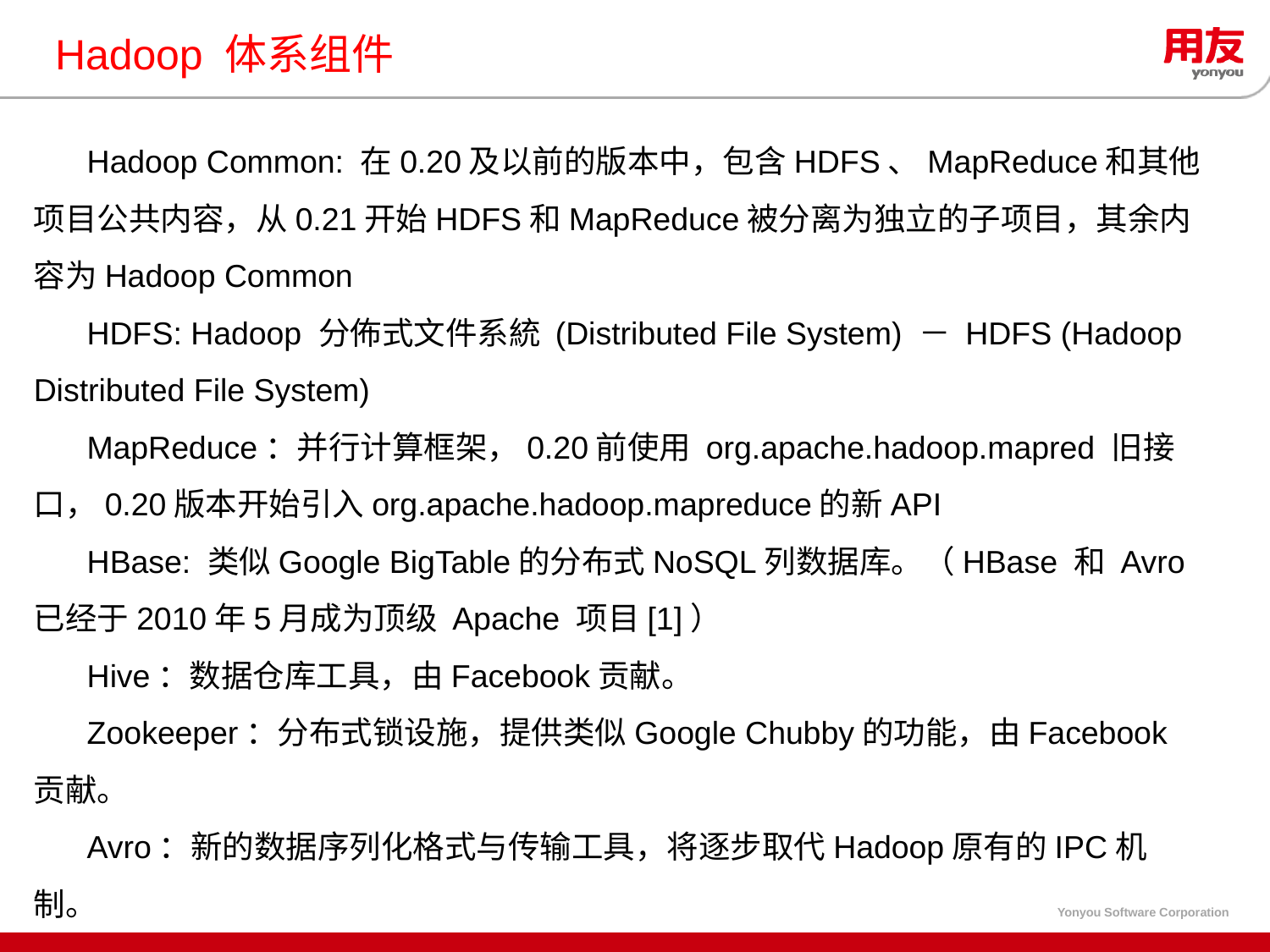

# Hadoop 体系组件
      Hadoop Common: 在0.20及以前的版本中，包含HDFS、MapReduce和其他项目公共内容，从0.21开始HDFS和MapReduce被分离为独立的子项目，其余内容为Hadoop Common
      HDFS: Hadoop 分佈式文件系統 (Distributed File System) － HDFS (Hadoop Distributed File System)
      MapReduce：并行计算框架，0.20前使用 org.apache.hadoop.mapred 旧接口，0.20版本开始引入org.apache.hadoop.mapreduce的新API
      HBase: 类似Google BigTable的分布式NoSQL列数据库。（HBase 和 Avro 已经于2010年5月成为顶级 Apache 项目[1]）
      Hive：数据仓库工具，由Facebook贡献。
      Zookeeper：分布式锁设施，提供类似Google Chubby的功能，由Facebook贡献。
      Avro：新的数据序列化格式与传输工具，将逐步取代Hadoop原有的IPC机制。